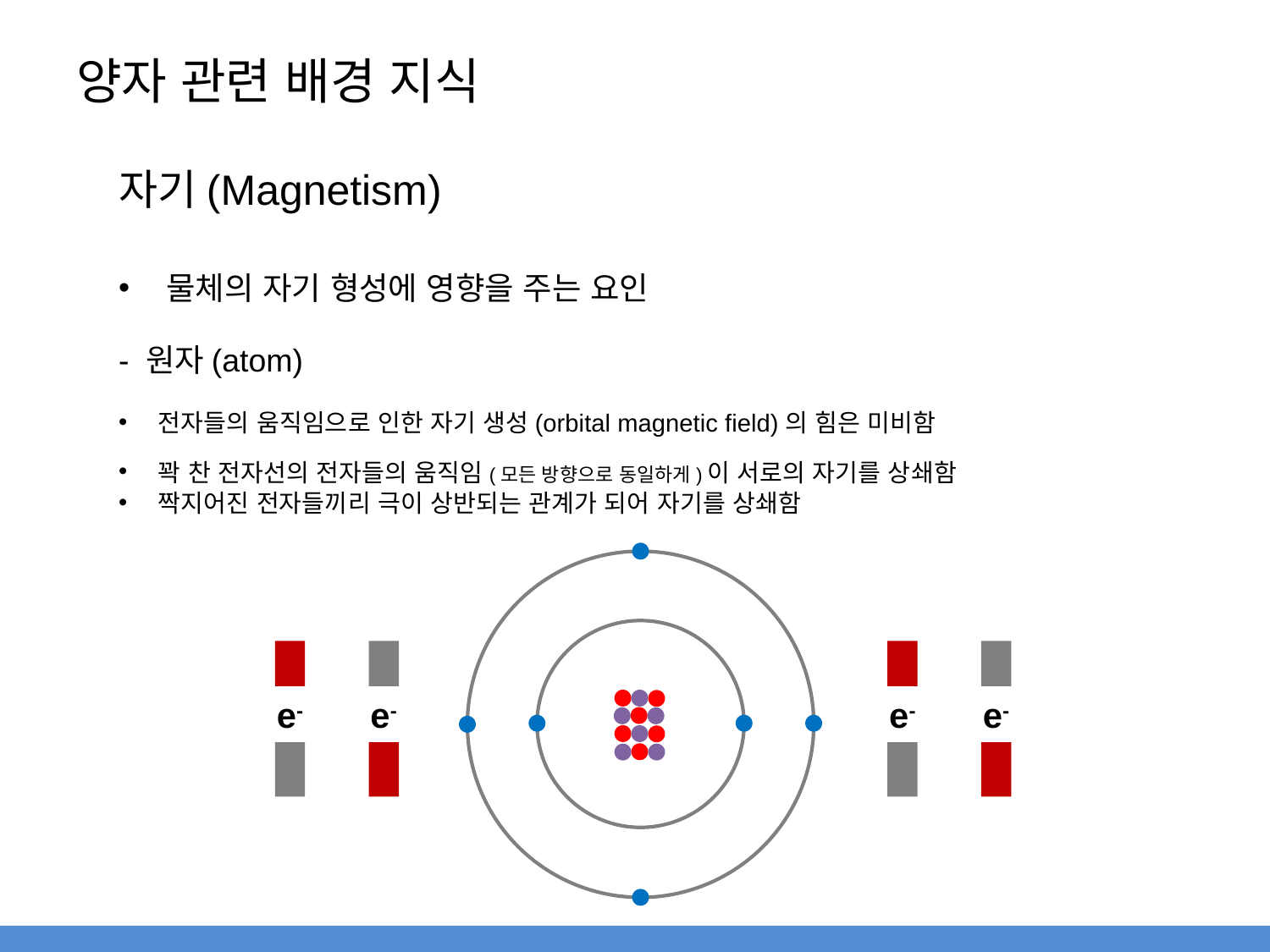

# 양자 관련 배경 지식
자기(Magnetism)
물체의 자기 형성에 영향을 주는 요인

- 원자(atom)
전자들의 움직임으로 인한 자기 생성(orbital magnetic field)의 힘은 미비함
꽉 찬 전자선의 전자들의 움직임(모든 방향으로 동일하게)이 서로의 자기를 상쇄함
짝지어진 전자들끼리 극이 상반되는 관계가 되어 자기를 상쇄함

e-

e-

e-

e-